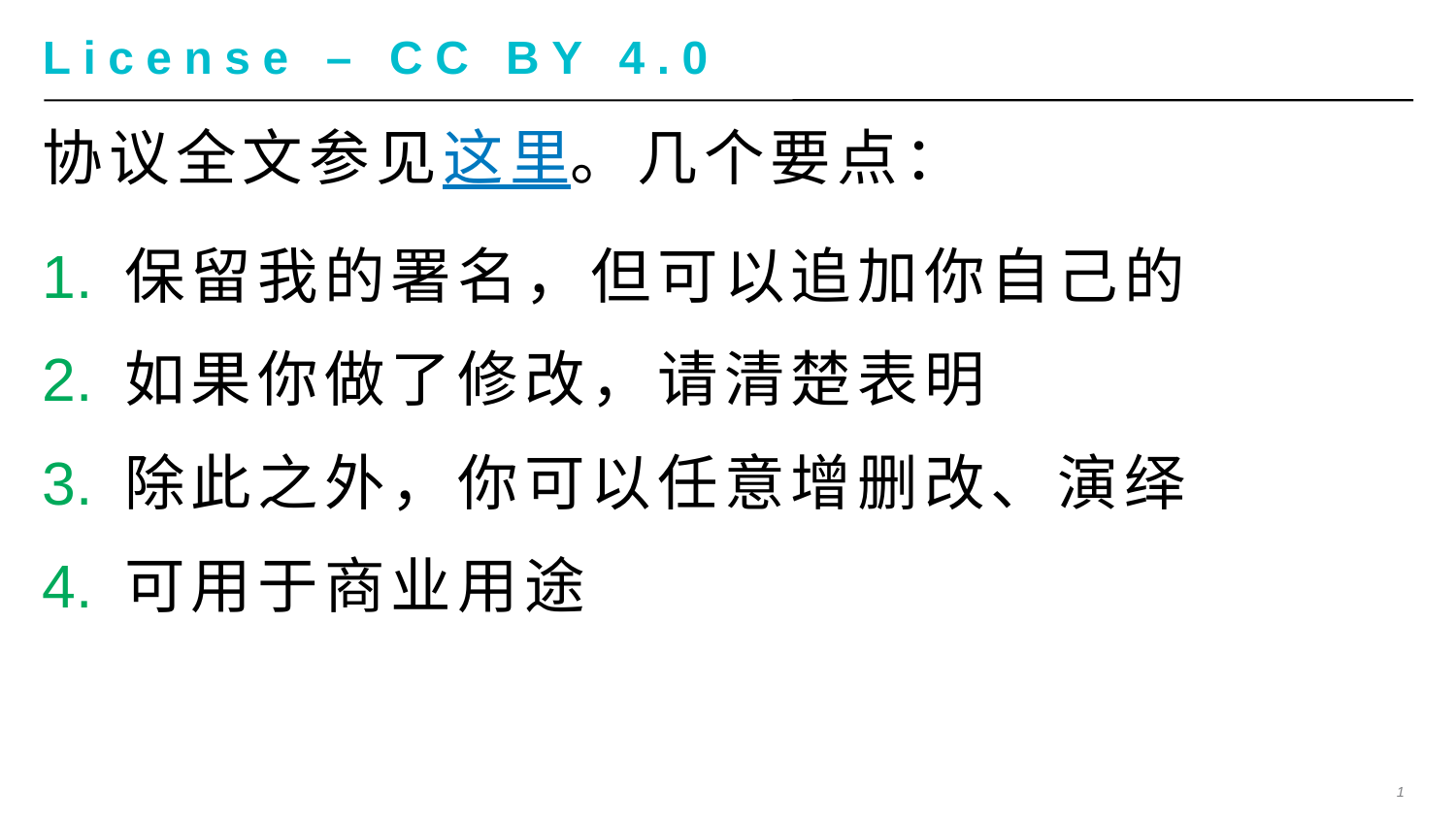

# License – CC BY 4.0
协议全文参见这里。几个要点：
保留我的署名，但可以追加你自己的
如果你做了修改，请清楚表明
除此之外，你可以任意增删改、演绎
可用于商业用途
1